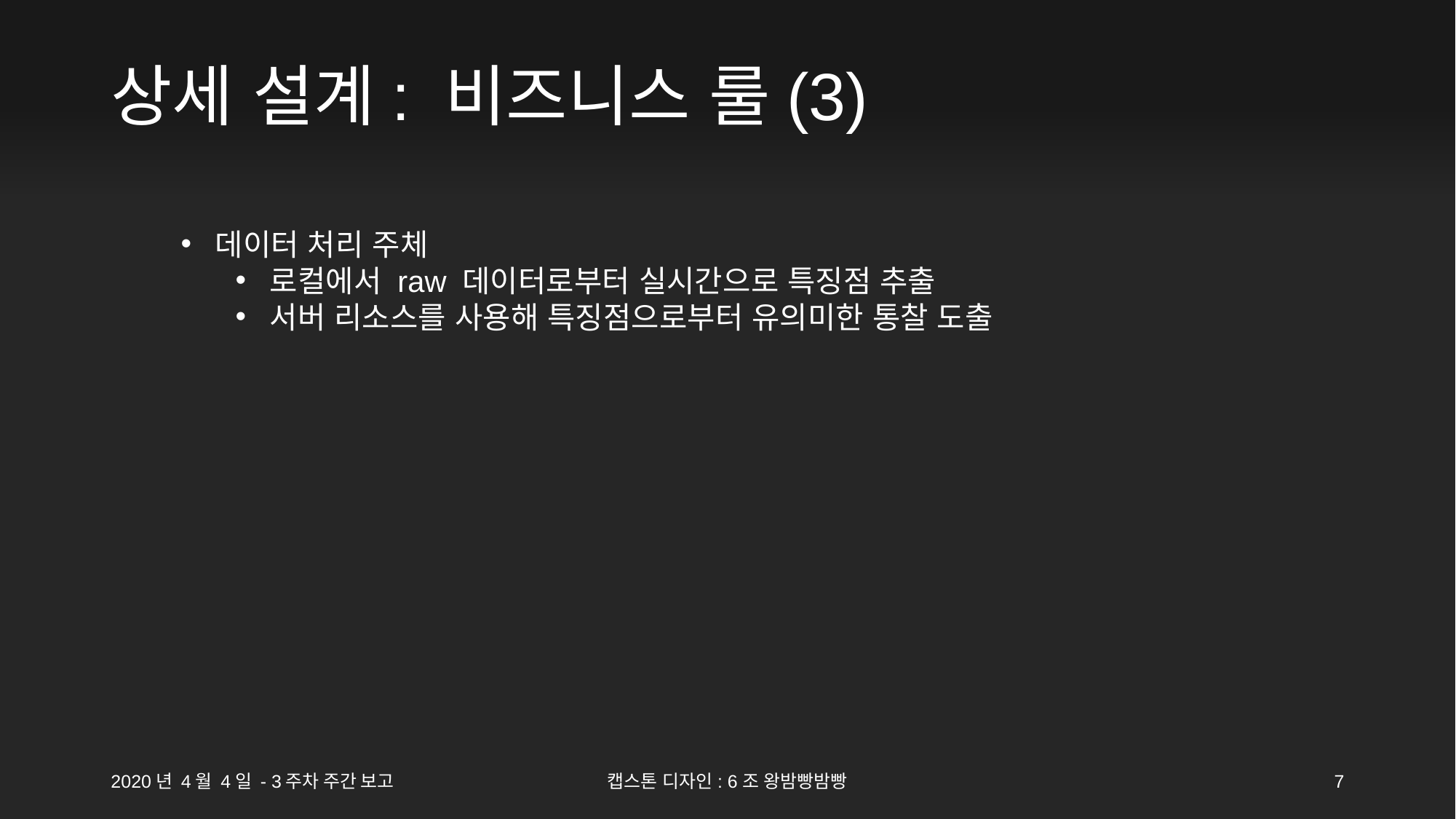

# 상세 설계: 비즈니스 룰(3)
데이터 처리 주체
로컬에서 raw 데이터로부터 실시간으로 특징점 추출
서버 리소스를 사용해 특징점으로부터 유의미한 통찰 도출
2020년 4월 4일 - 3주차 주간 보고
캡스톤 디자인: 6조 왕밤빵밤빵
7